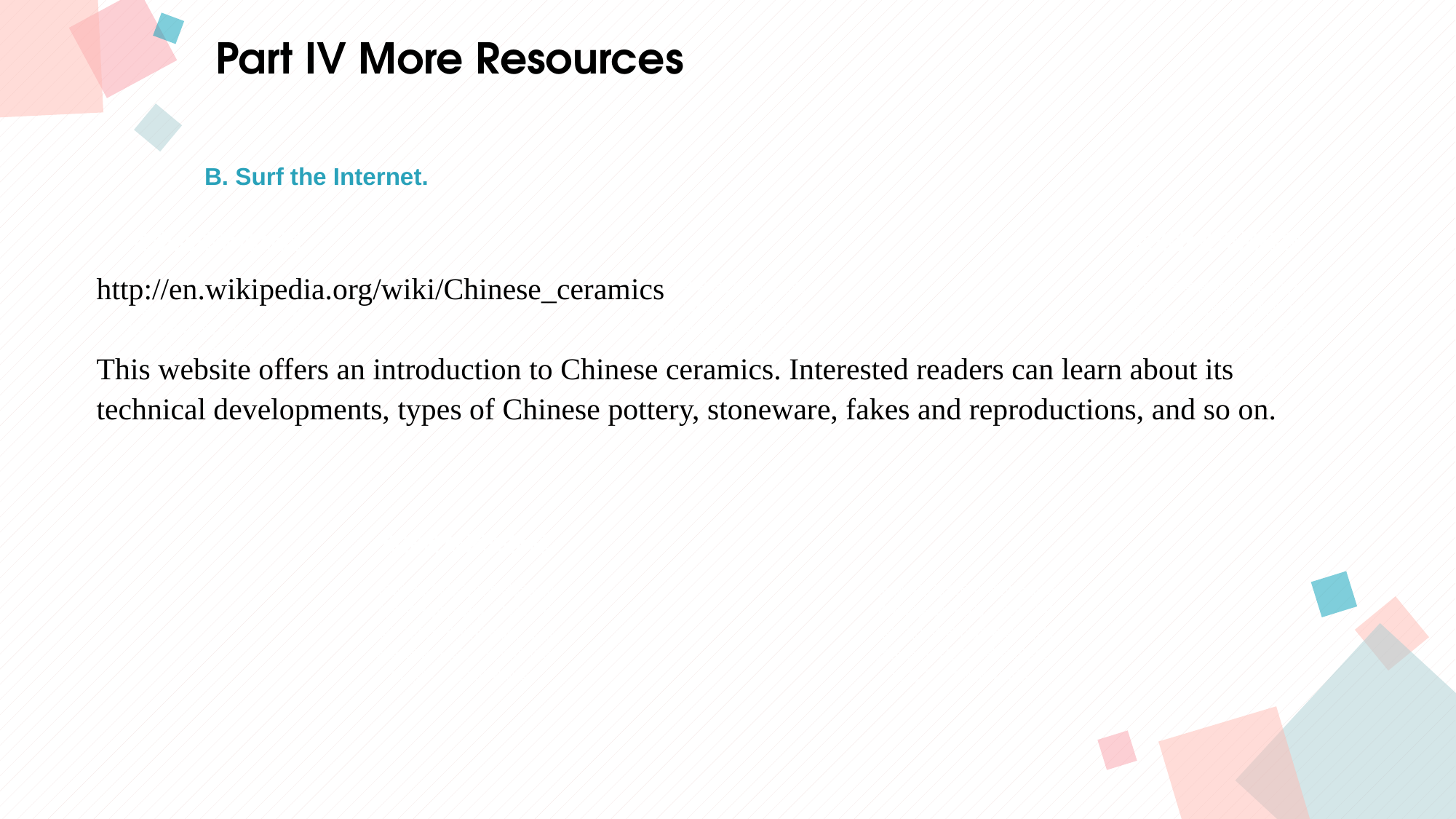

Part IV More Resources
B. Surf the Internet.
点击此处添加标题
点击此处添加标题
http://en.wikipedia.org/wiki/Chinese_ceramics

This website offers an introduction to Chinese ceramics. Interested readers can learn about its technical developments, types of Chinese pottery, stoneware, fakes and reproductions, and so on.
标题数字等都可以通过点击和重新输入进行更改，顶部“开始”面板中可以对字体、字号、颜色等进行修改。建议正文8-14号字，1.3倍字间距。
标题数字等都可以通过点击和重新输入进行更改，顶部“开始”面板中可以对字体、字号、颜色等进行修改。建议正文8-14号字，1.3倍字间距。
标题数字等都可以通过点击和重新输入进行更改，顶部“开始”面板中可以对字体、字号、颜色等进行修改。建议正文8-14号字，1.3倍字间距。
点击此处添加标题
标题数字等都可以通过点击和重新输入进行更改，顶部“开始”面板中可以对字体、字号、颜色等进行修改。建议正文8-14号字，1.3倍字间距。
标题数字等都可以通过点击和重新输入进行更改，顶部“开始”面板中可以对字体、字号、颜色等进行修改。建议正文8-14号字，1.3倍字间距。